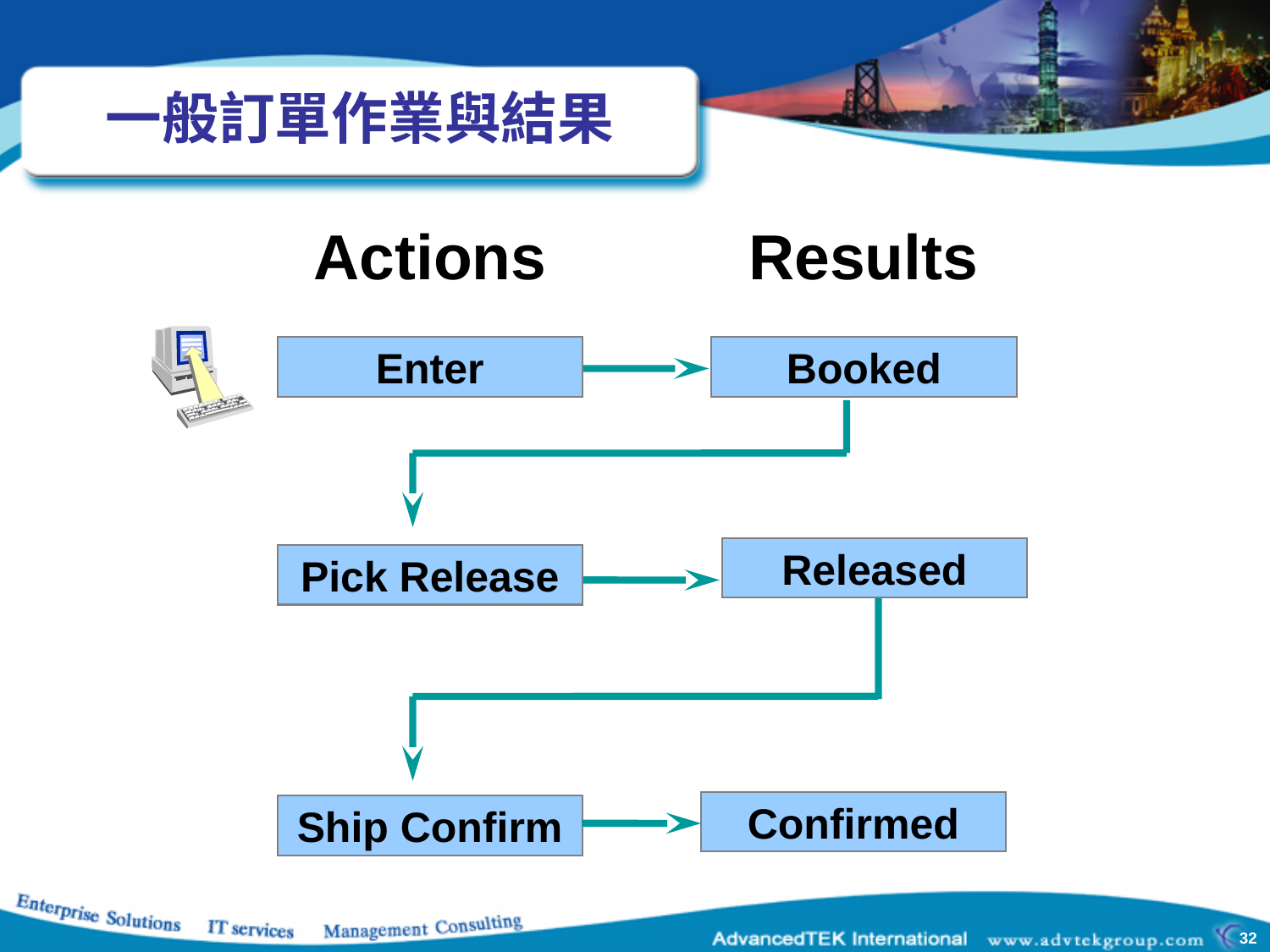

# 一般訂單作業與結果
Actions
Results

Enter
Booked

Released
Pick Release

Confirmed
Ship Confirm

32